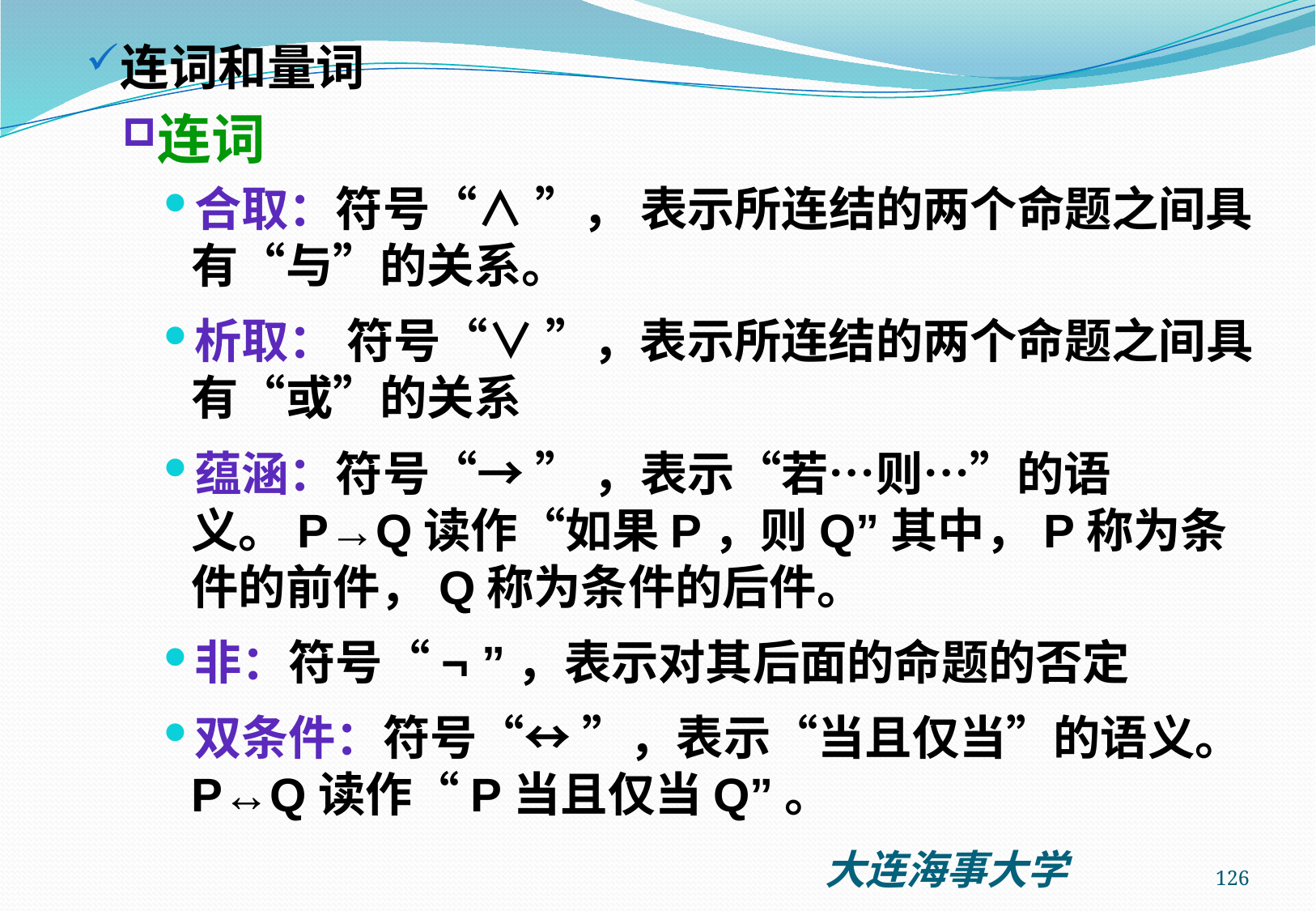

连词和量词
连词
合取：符号“∧ ”， 表示所连结的两个命题之间具有“与”的关系。
析取： 符号“∨ ”，表示所连结的两个命题之间具有“或”的关系
蕴涵：符号“→ ” ，表示“若…则…”的语义。P→Q读作“如果P，则Q”其中，P称为条件的前件，Q称为条件的后件。
非：符号“¬ ”，表示对其后面的命题的否定
双条件：符号“↔ ”，表示“当且仅当”的语义。 P↔Q读作“P当且仅当Q”。
126